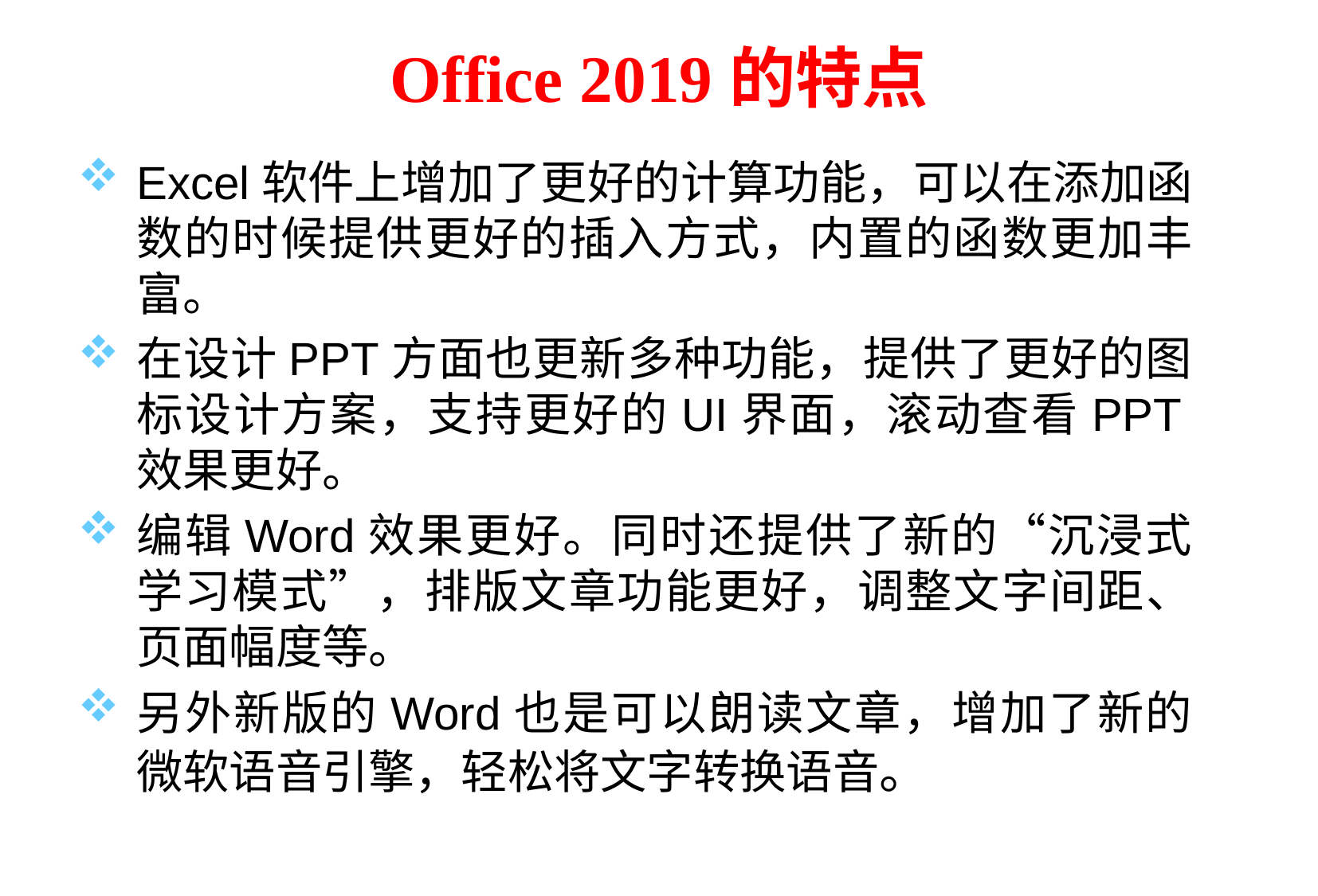

# Office 2019的特点
Excel软件上增加了更好的计算功能，可以在添加函数的时候提供更好的插入方式，内置的函数更加丰富。
在设计PPT方面也更新多种功能，提供了更好的图标设计方案，支持更好的UI界面，滚动查看PPT效果更好。
编辑Word效果更好。同时还提供了新的“沉浸式学习模式”，排版文章功能更好，调整文字间距、页面幅度等。
另外新版的Word也是可以朗读文章，增加了新的微软语音引擎，轻松将文字转换语音。